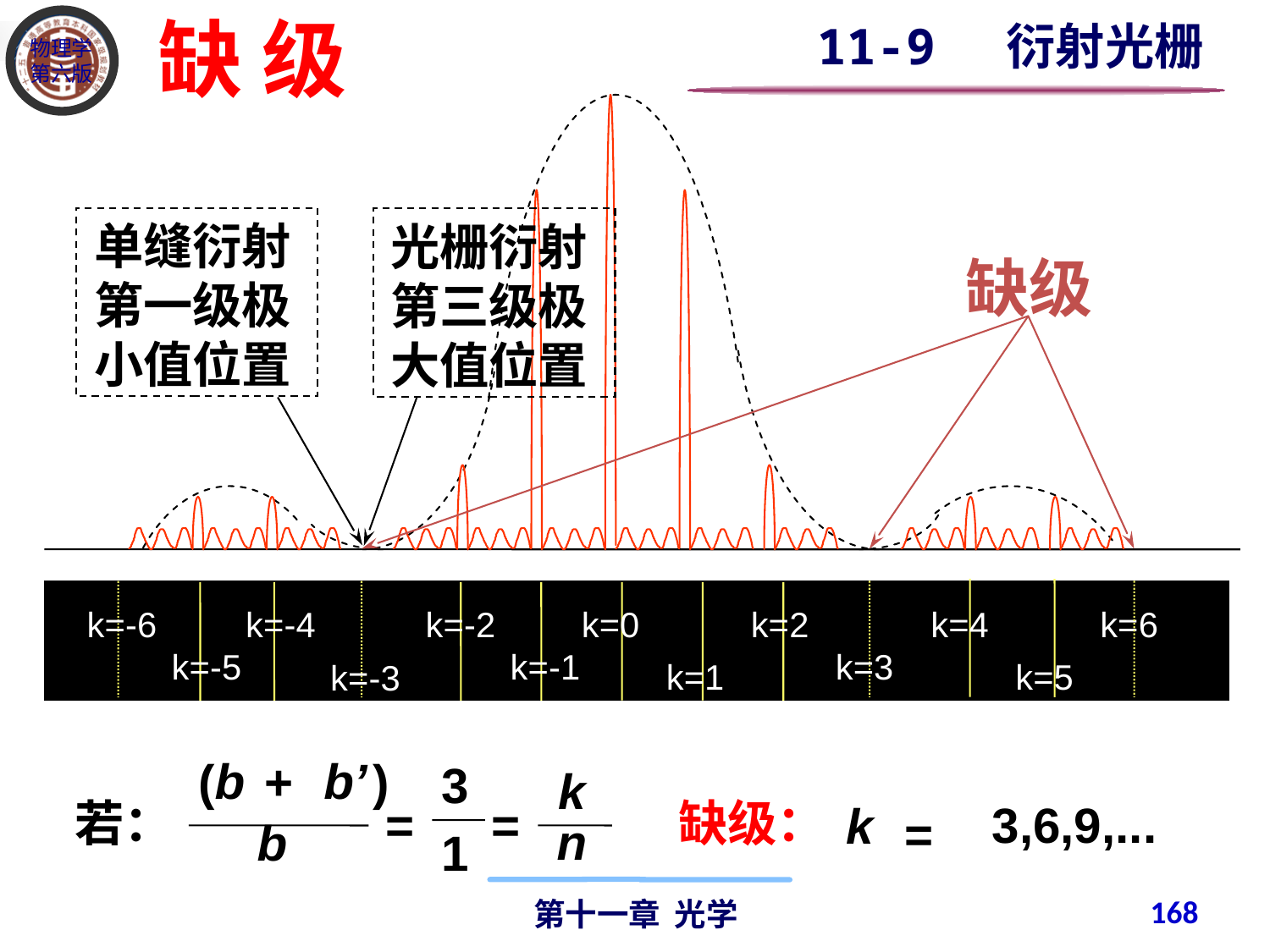

缺 级
11-9  衍射光栅

k=-4
k=-2
k=0
k=2
k=4
k=6
k=-6
k=-1
k=3
k=-5
k=1
k=5
k=-3

单缝衍射
第一级极
小值位置

光栅衍射
第三级极
大值位置

缺级

b
b’
(
+
 )
3
k
=
=
n
b
1

若：
缺级：
3,6,9,...
k
=
168